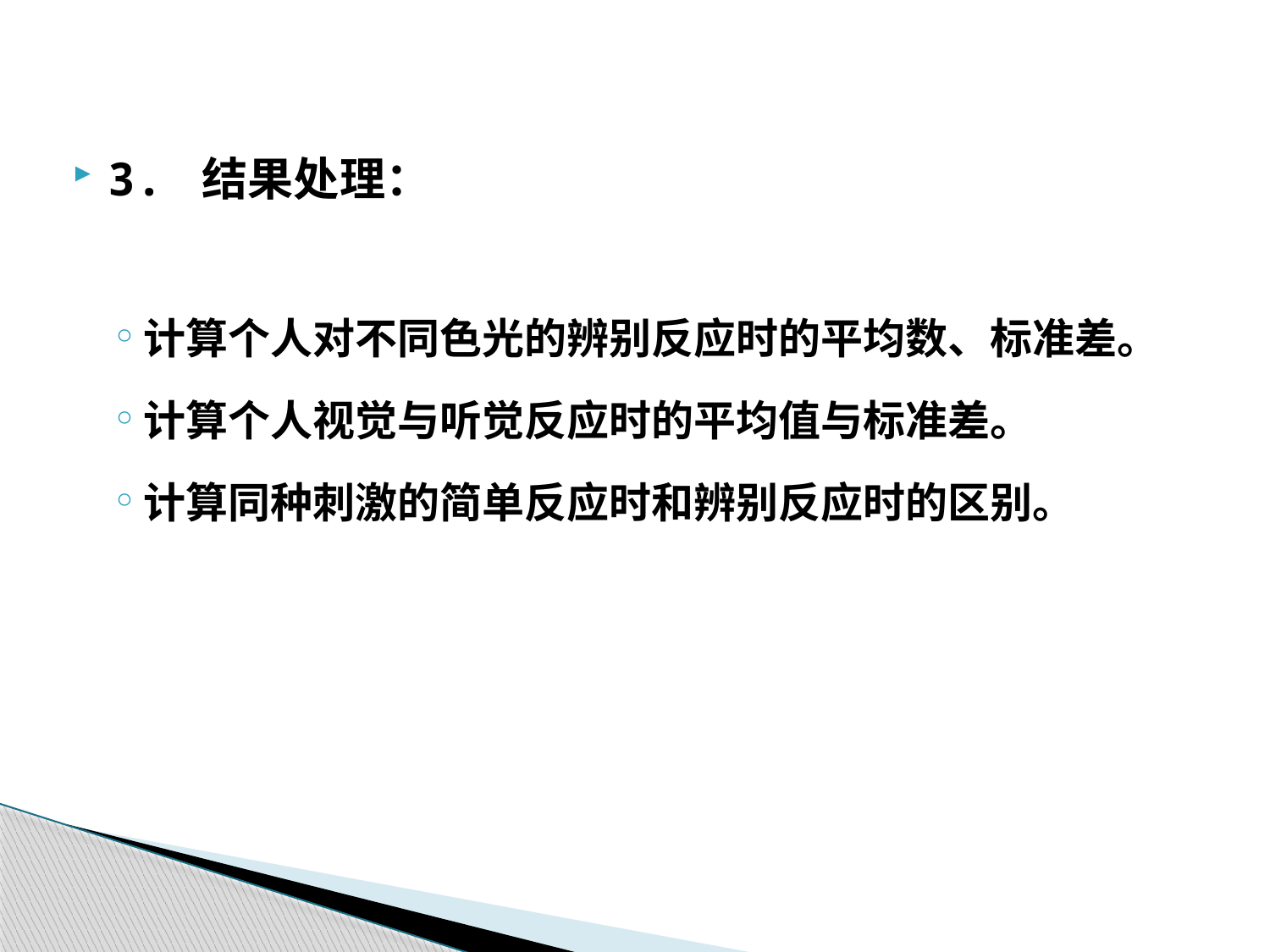

3. 结果处理：

计算个人对不同色光的辨别反应时的平均数、标准差。
计算个人视觉与听觉反应时的平均值与标准差。
计算同种刺激的简单反应时和辨别反应时的区别。